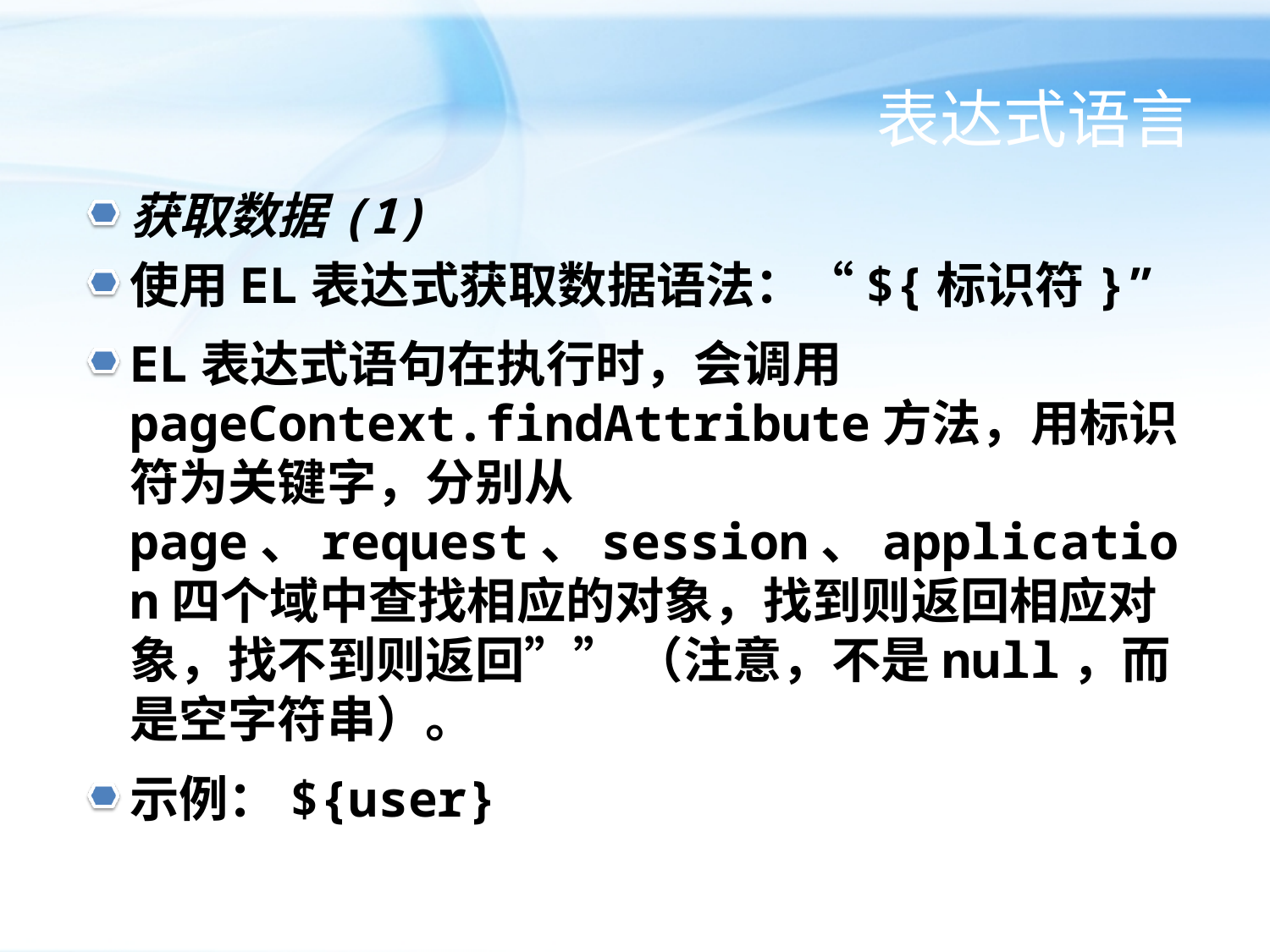

# 表达式语言
获取数据(1)
使用EL表达式获取数据语法：“${标识符}”
EL表达式语句在执行时，会调用pageContext.findAttribute方法，用标识符为关键字，分别从page、request、session、application四个域中查找相应的对象，找到则返回相应对象，找不到则返回”” （注意，不是null，而是空字符串）。
示例：${user}